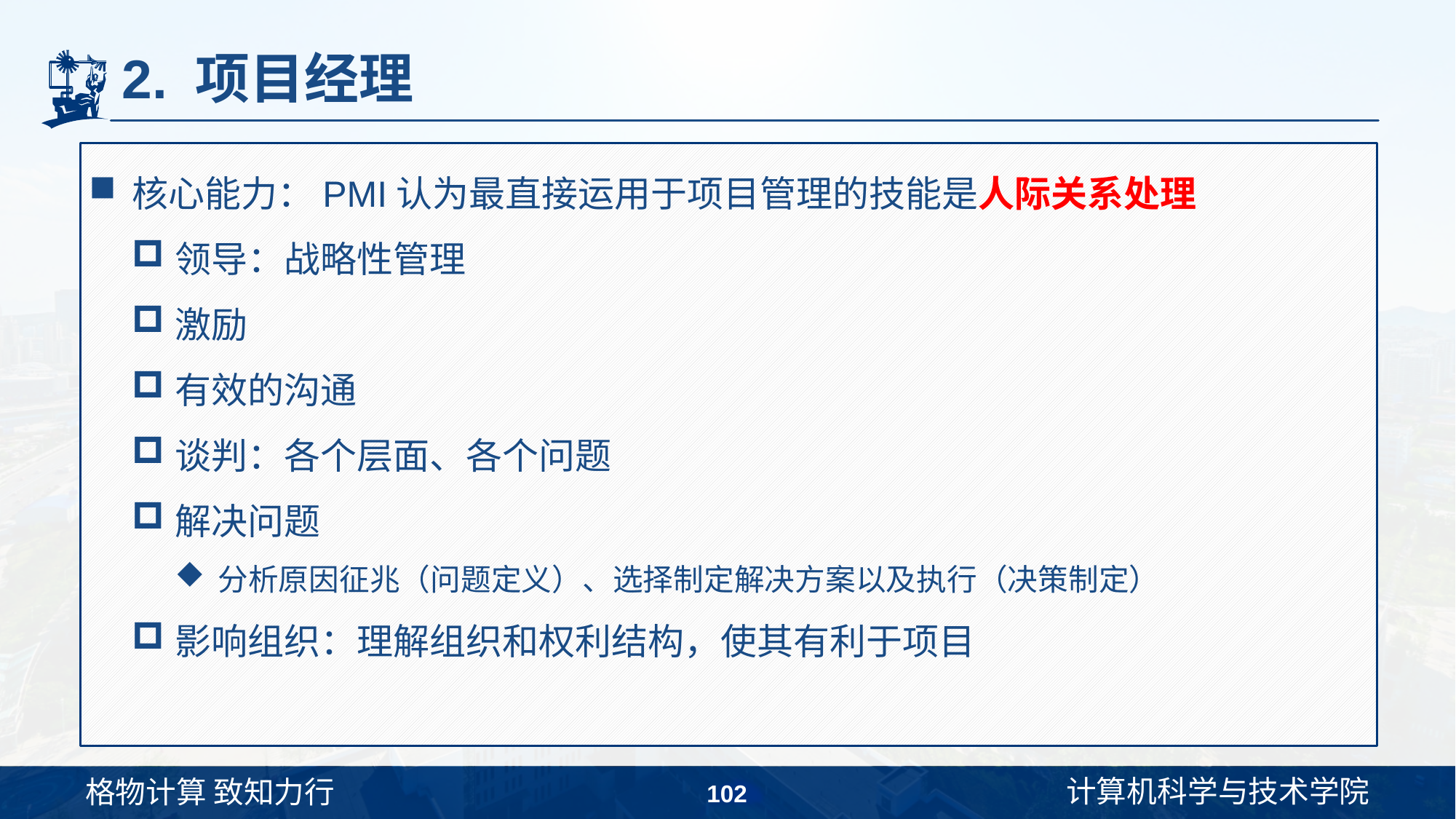

# 2. 项目经理
核心能力：PMI认为最直接运用于项目管理的技能是人际关系处理
领导：战略性管理
激励
有效的沟通
谈判：各个层面、各个问题
解决问题
分析原因征兆（问题定义）、选择制定解决方案以及执行（决策制定）
影响组织：理解组织和权利结构，使其有利于项目
102